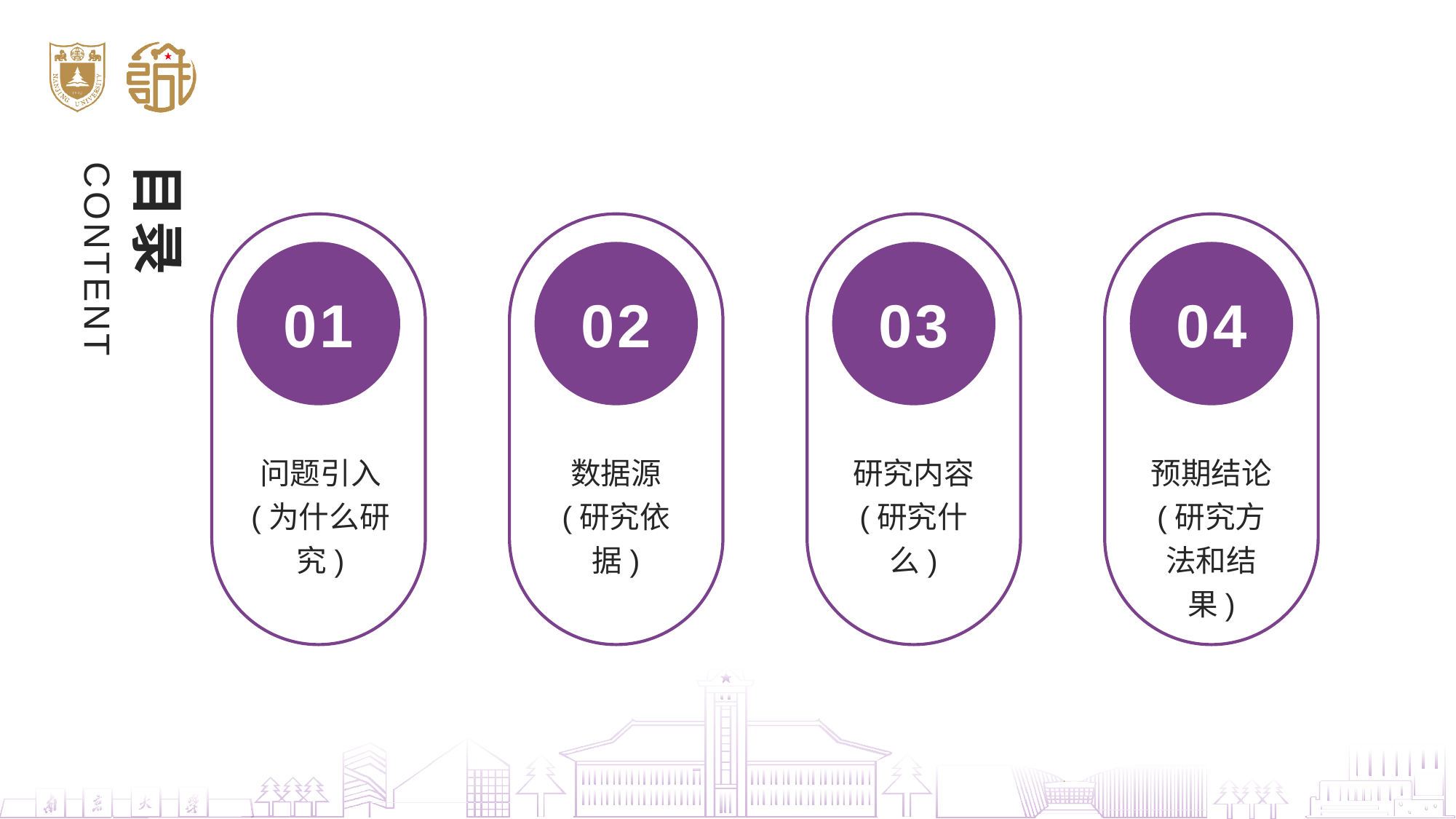

目录
CONTENT

01
问题引入
(为什么研究)

02
数据源
(研究依据)

03
研究内容
(研究什么)

04
预期结论
(研究方法和结果)